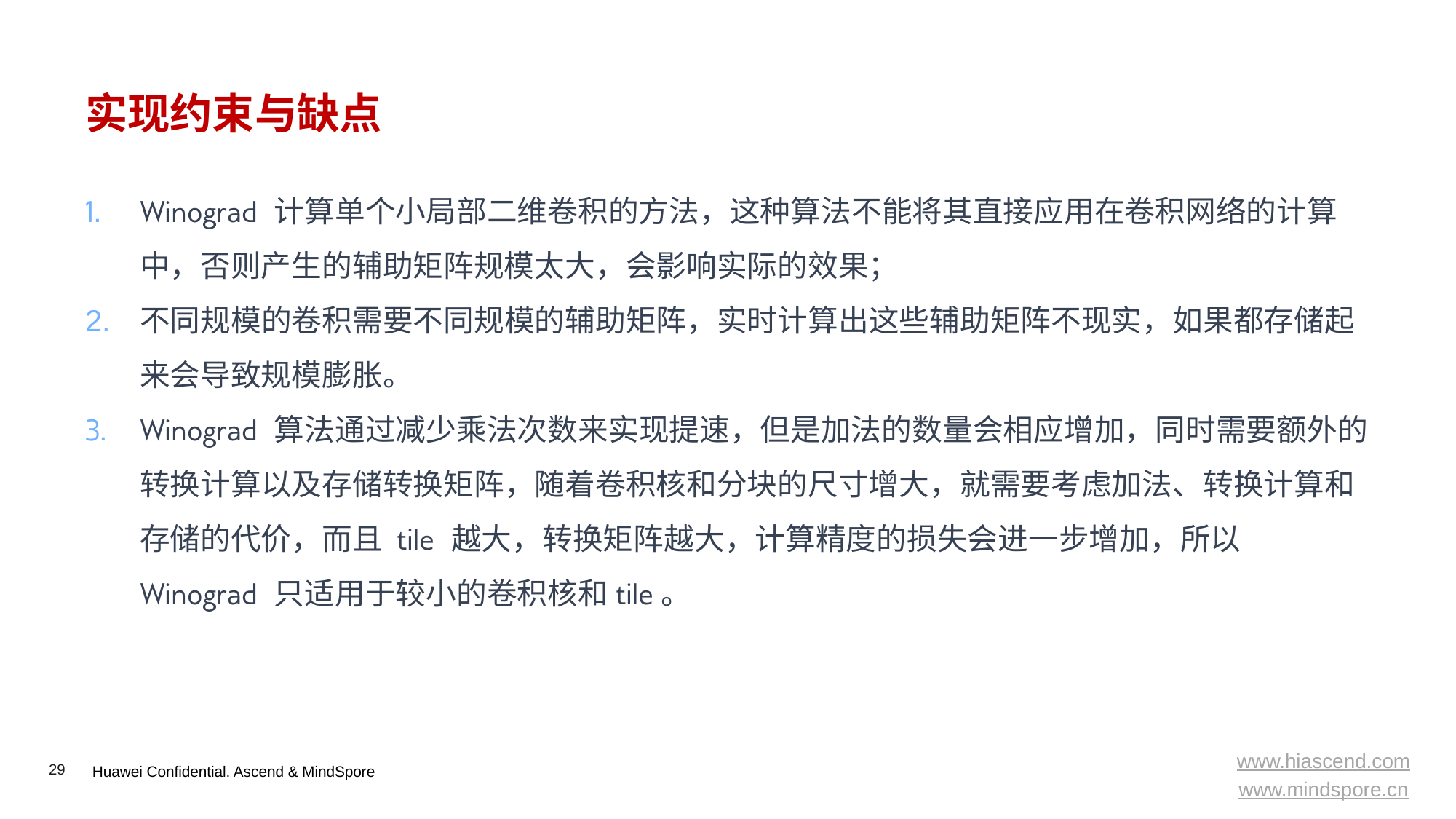

# 实现约束与缺点
Winograd 计算单个小局部二维卷积的方法，这种算法不能将其直接应用在卷积网络的计算中，否则产生的辅助矩阵规模太大，会影响实际的效果；
不同规模的卷积需要不同规模的辅助矩阵，实时计算出这些辅助矩阵不现实，如果都存储起来会导致规模膨胀。
Winograd 算法通过减少乘法次数来实现提速，但是加法的数量会相应增加，同时需要额外的转换计算以及存储转换矩阵，随着卷积核和分块的尺寸增大，就需要考虑加法、转换计算和 存储的代价，而且 tile 越大，转换矩阵越大，计算精度的损失会进一步增加，所以 Winograd 只适用于较小的卷积核和tile。